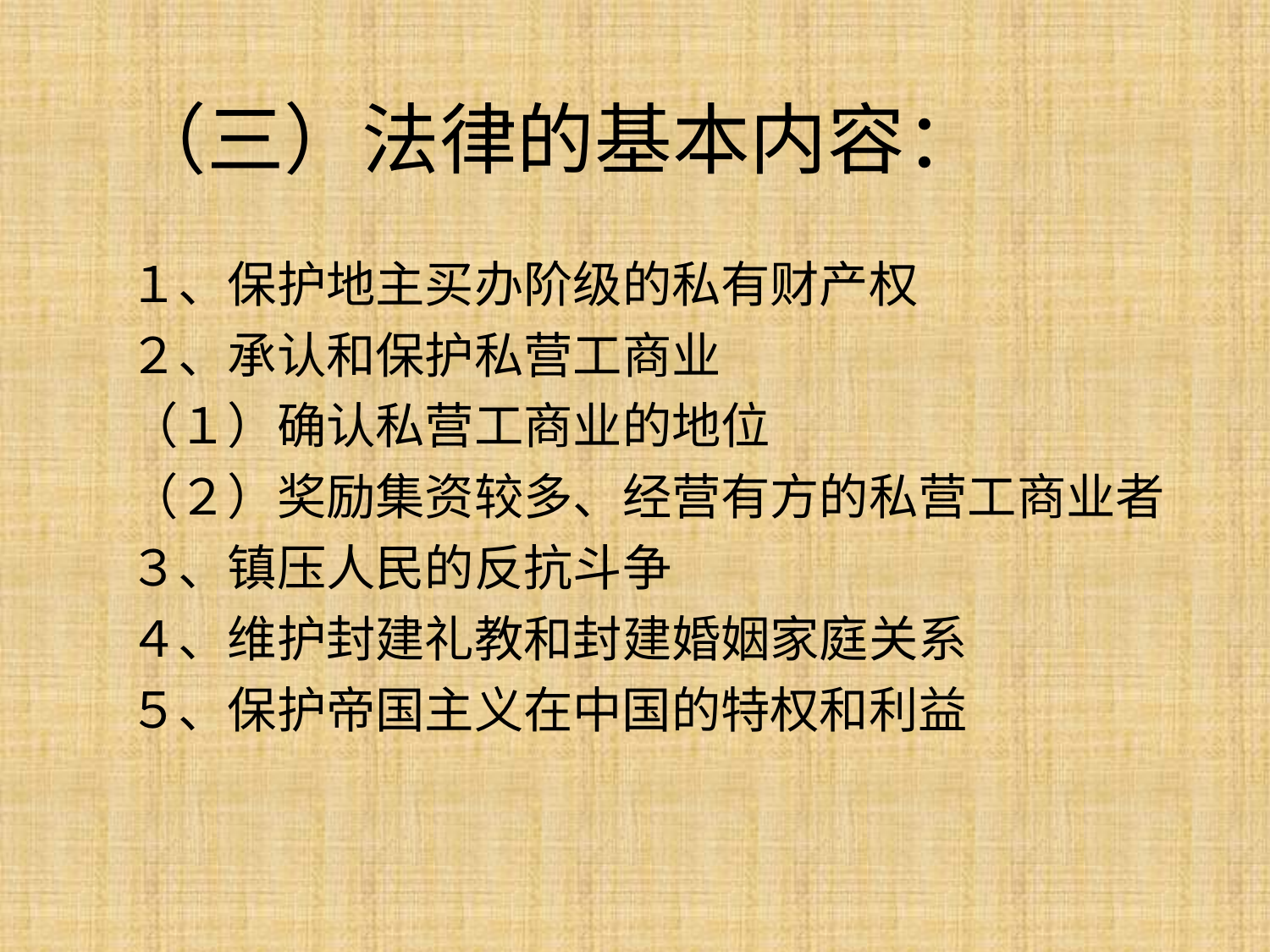

# （三）法律的基本内容：
１、保护地主买办阶级的私有财产权
２、承认和保护私营工商业
（１）确认私营工商业的地位
（２）奖励集资较多、经营有方的私营工商业者
３、镇压人民的反抗斗争
４、维护封建礼教和封建婚姻家庭关系
５、保护帝国主义在中国的特权和利益